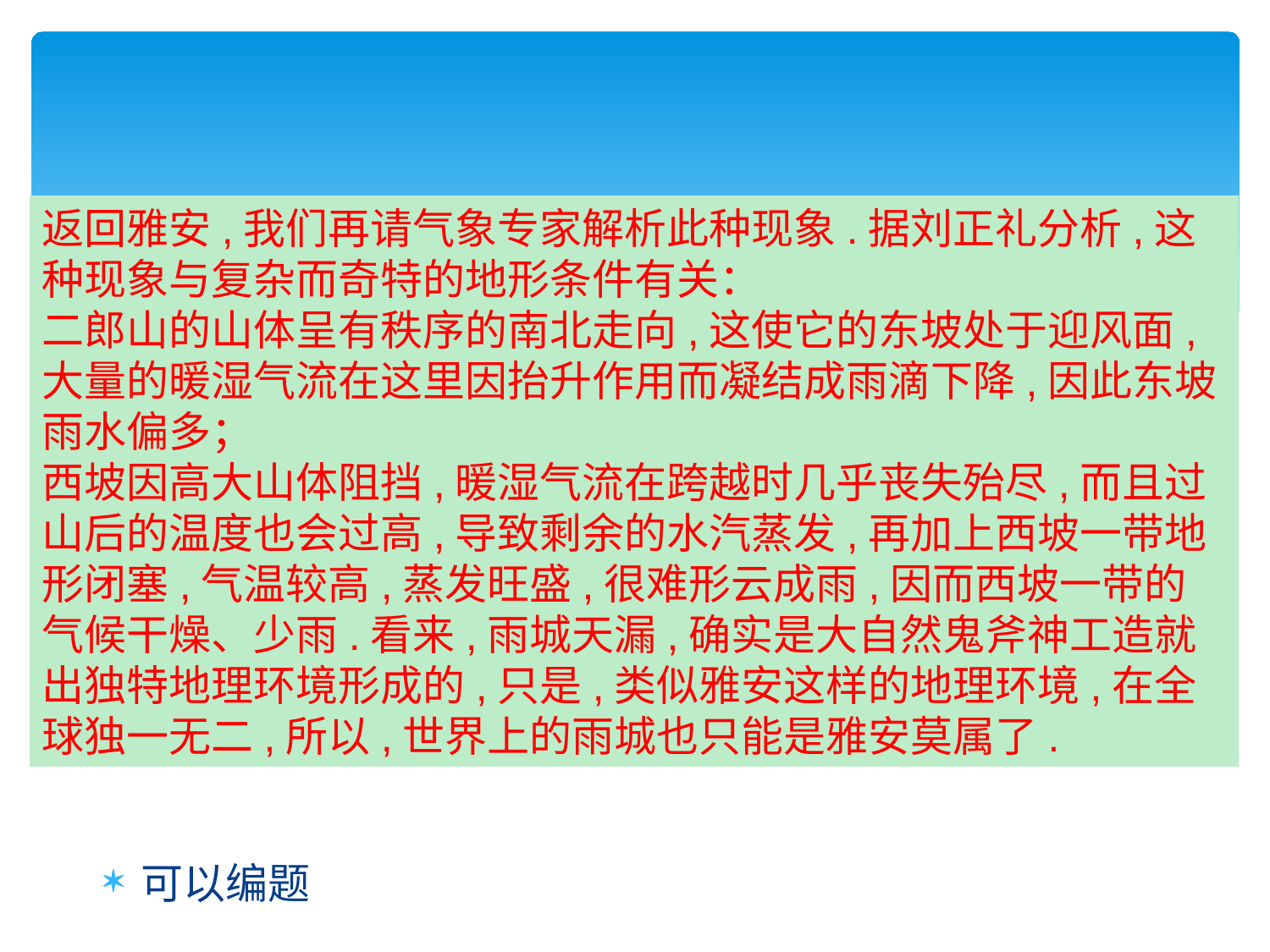

#
返回雅安,我们再请气象专家解析此种现象.据刘正礼分析,这种现象与复杂而奇特的地形条件有关：
二郎山的山体呈有秩序的南北走向,这使它的东坡处于迎风面,大量的暖湿气流在这里因抬升作用而凝结成雨滴下降,因此东坡雨水偏多；
西坡因高大山体阻挡,暖湿气流在跨越时几乎丧失殆尽,而且过山后的温度也会过高,导致剩余的水汽蒸发,再加上西坡一带地形闭塞,气温较高,蒸发旺盛,很难形云成雨,因而西坡一带的气候干燥、少雨.看来,雨城天漏,确实是大自然鬼斧神工造就出独特地理环境形成的,只是,类似雅安这样的地理环境,在全球独一无二,所以,世界上的雨城也只能是雅安莫属了.
可以编题